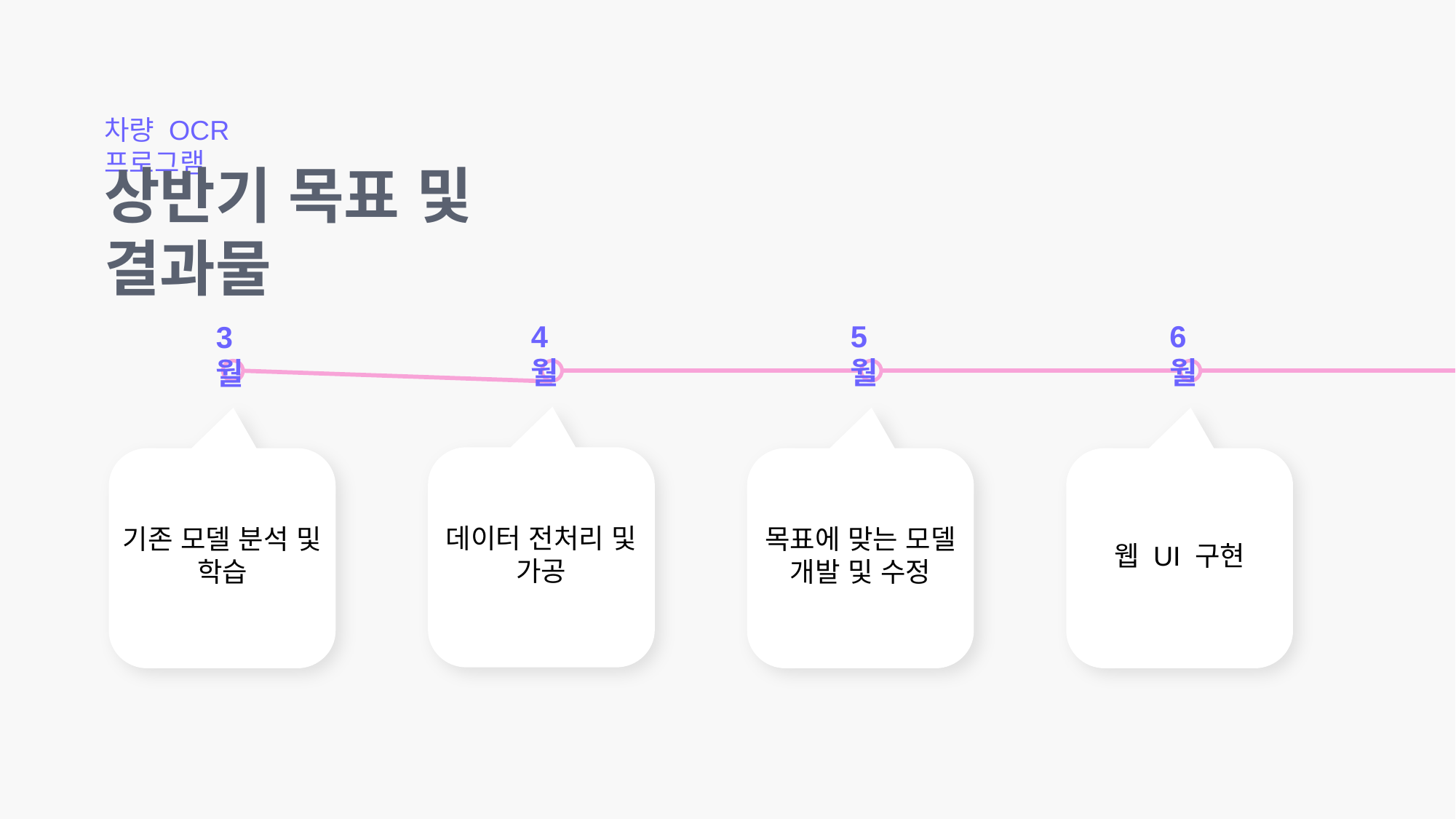

차량 OCR 프로그램
상반기 목표 및 결과물
4월
5월
6월
3월

데이터 전처리 및 가공

기존 모델 분석 및 학습

목표에 맞는 모델 개발 및 수정

웹 UI 구현